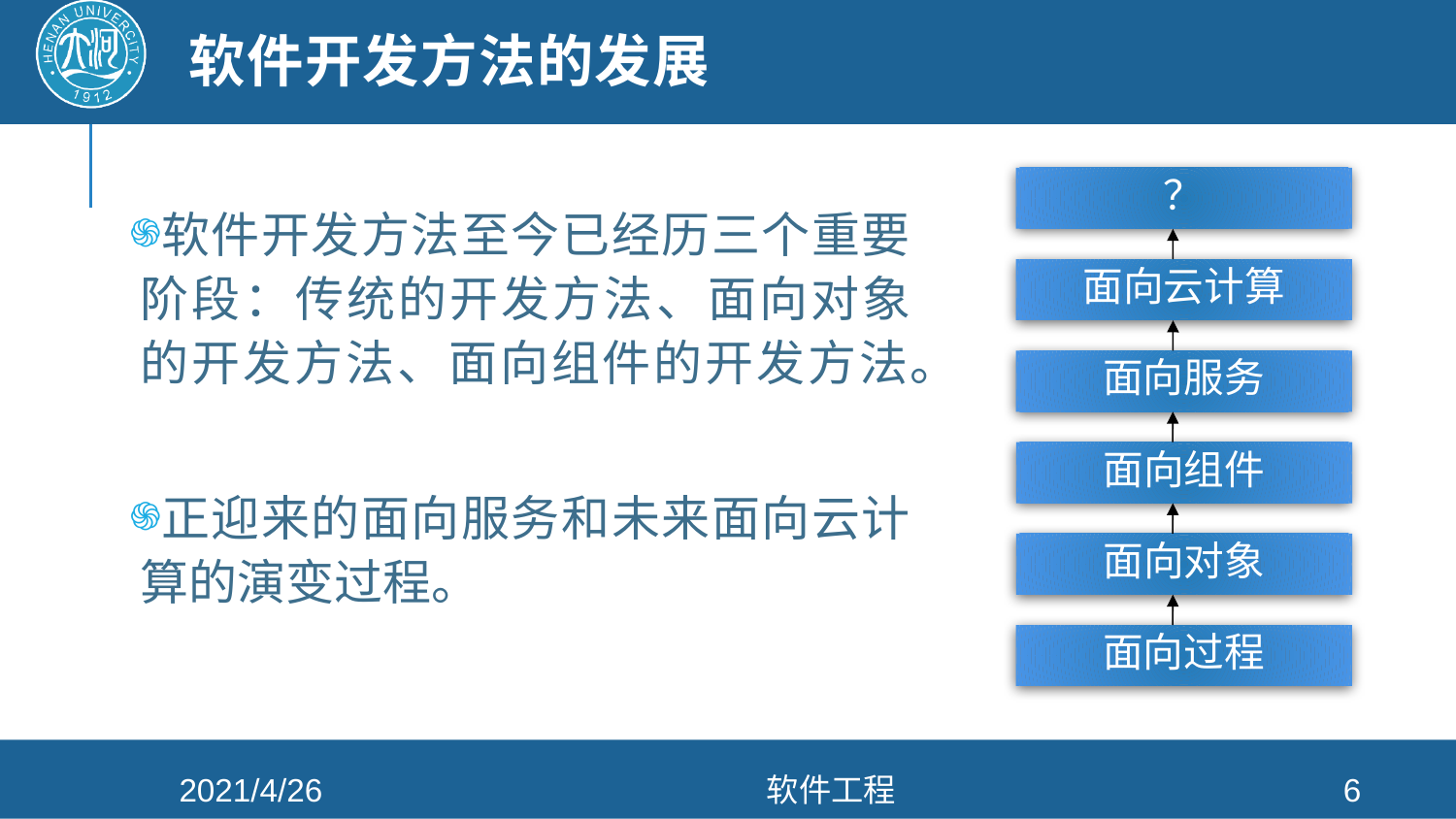

# 软件开发方法的发展
？

面向云计算

面向服务

面向组件

面向对象

面向过程
软件开发方法至今已经历三个重要阶段：传统的开发方法、面向对象的开发方法、面向组件的开发方法。
正迎来的面向服务和未来面向云计算的演变过程。
2021/4/26
软件工程
6